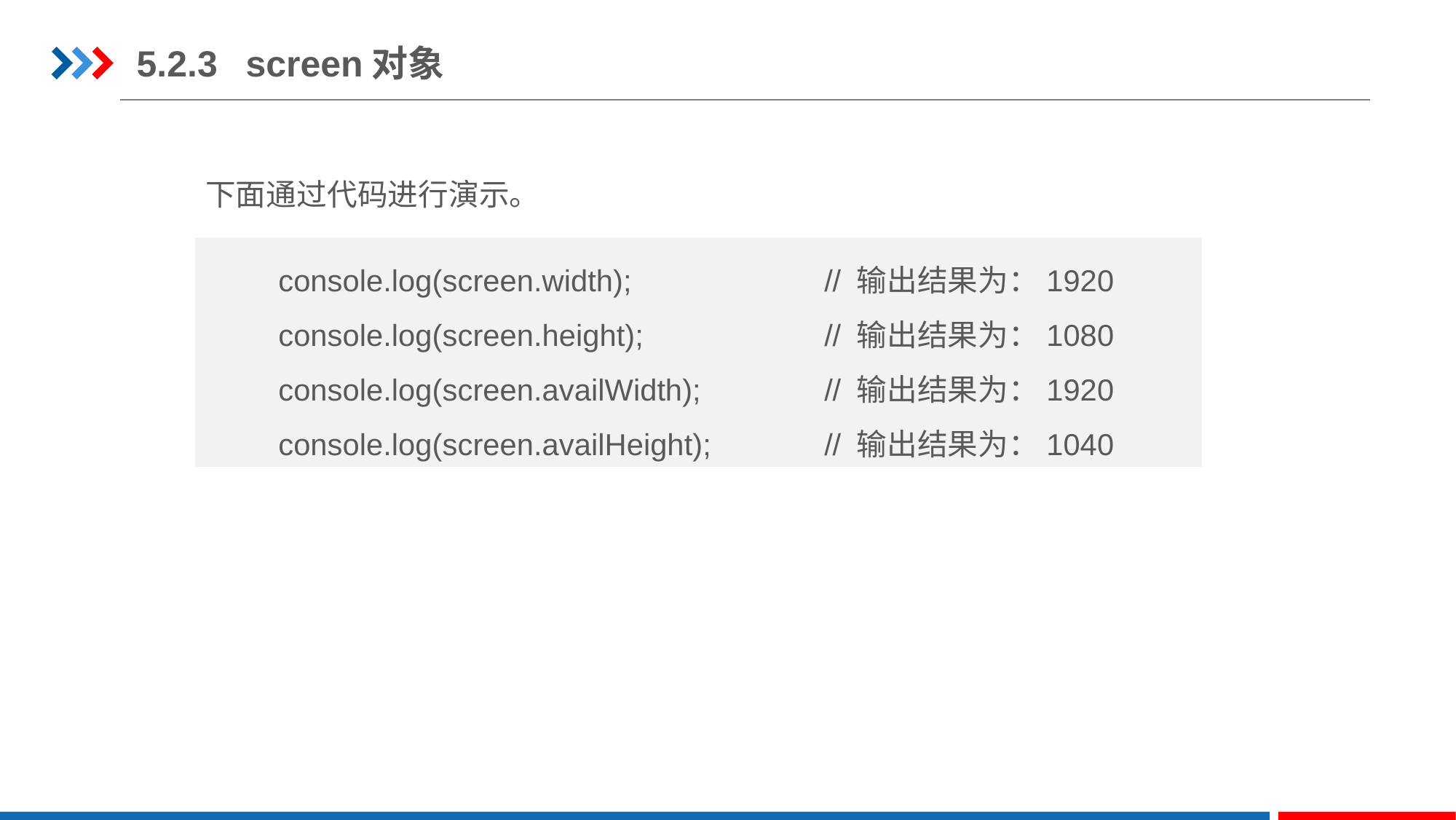

5.2.3	screen对象
下面通过代码进行演示。
console.log(screen.width);          	// 输出结果为：1920
console.log(screen.height);         	// 输出结果为：1080
console.log(screen.availWidth);      	// 输出结果为：1920
console.log(screen.availHeight);     	// 输出结果为：1040